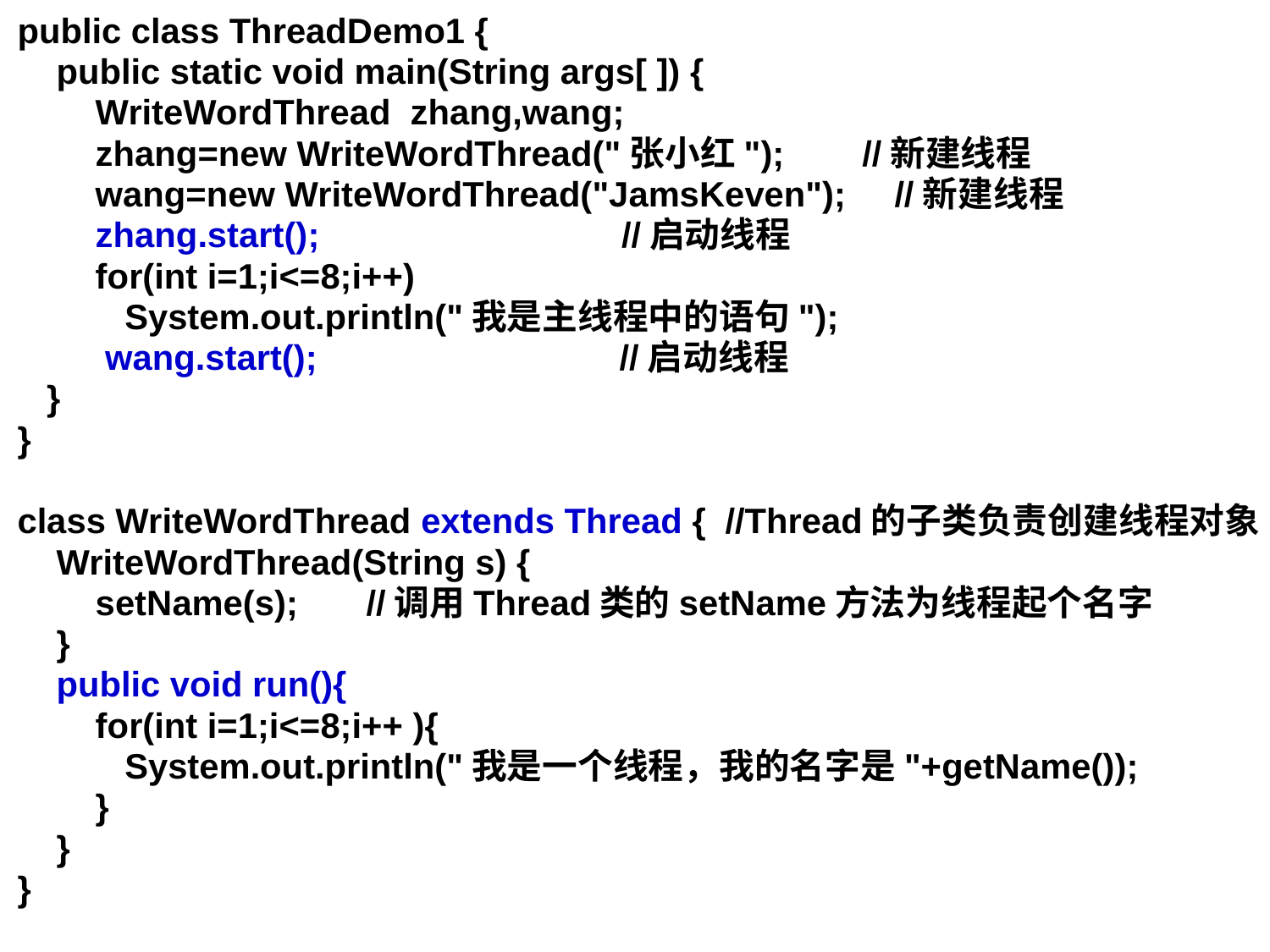

public class ThreadDemo1 {
    public static void main(String args[ ]) {
        WriteWordThread  zhang,wang;
        zhang=new WriteWordThread("张小红");        //新建线程
        wang=new WriteWordThread("JamsKeven");     //新建线程
        zhang.start();                               //启动线程
        for(int i=1;i<=8;i++)
           System.out.println("我是主线程中的语句");
         wang.start();                               //启动线程
   }
}

class WriteWordThread extends Thread {  //Thread的子类负责创建线程对象
    WriteWordThread(String s) {
        setName(s);       //调用Thread类的setName方法为线程起个名字
    }
    public void run(){
        for(int i=1;i<=8;i++ ){
           System.out.println("我是一个线程，我的名字是"+getName());
        }
    }
}